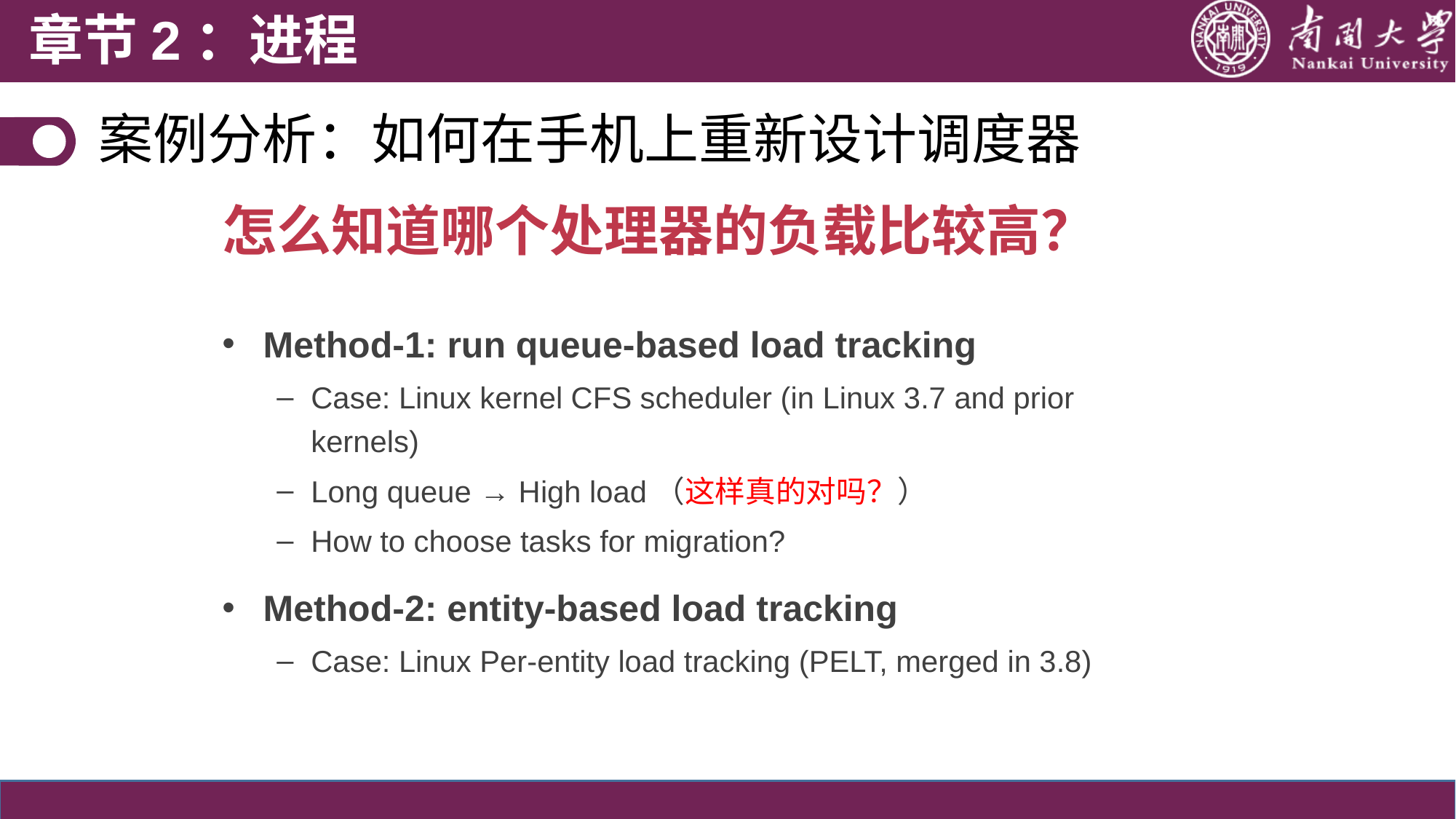

章节2：进程
案例分析：如何在手机上重新设计调度器

怎么知道哪个处理器的负载比较高？
Method-1: run queue-based load tracking
Case: Linux kernel CFS scheduler (in Linux 3.7 and prior kernels)
Long queue → High load（这样真的对吗？）
How to choose tasks for migration?
Method-2: entity-based load tracking
Case: Linux Per-entity load tracking (PELT, merged in 3.8)